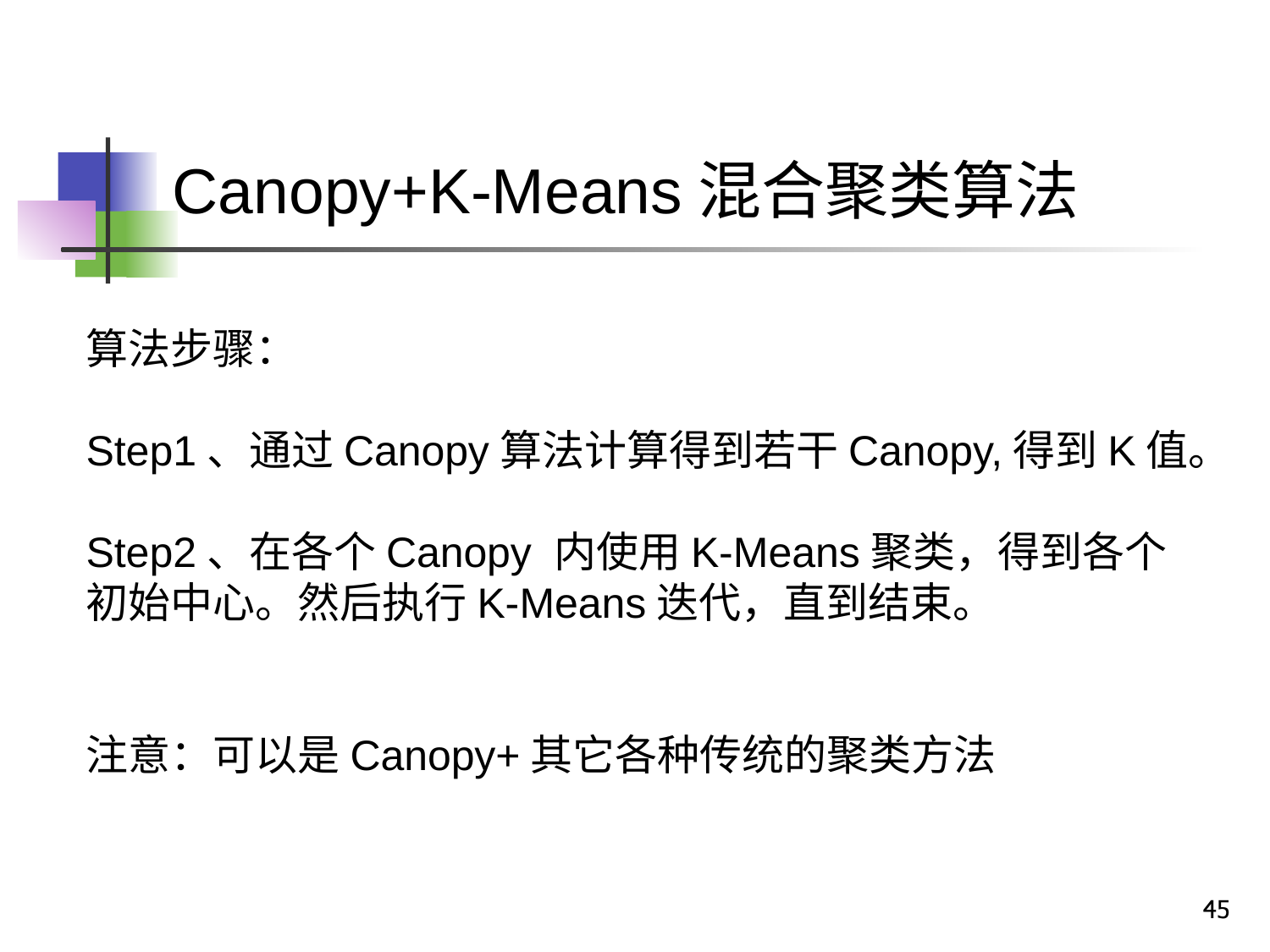

# Canopy+K-Means混合聚类算法
算法步骤：

Step1、通过Canopy算法计算得到若干Canopy,得到K值。

Step2、在各个Canopy 内使用K-Means聚类，得到各个初始中心。然后执行K-Means迭代，直到结束。

注意：可以是Canopy+其它各种传统的聚类方法
45